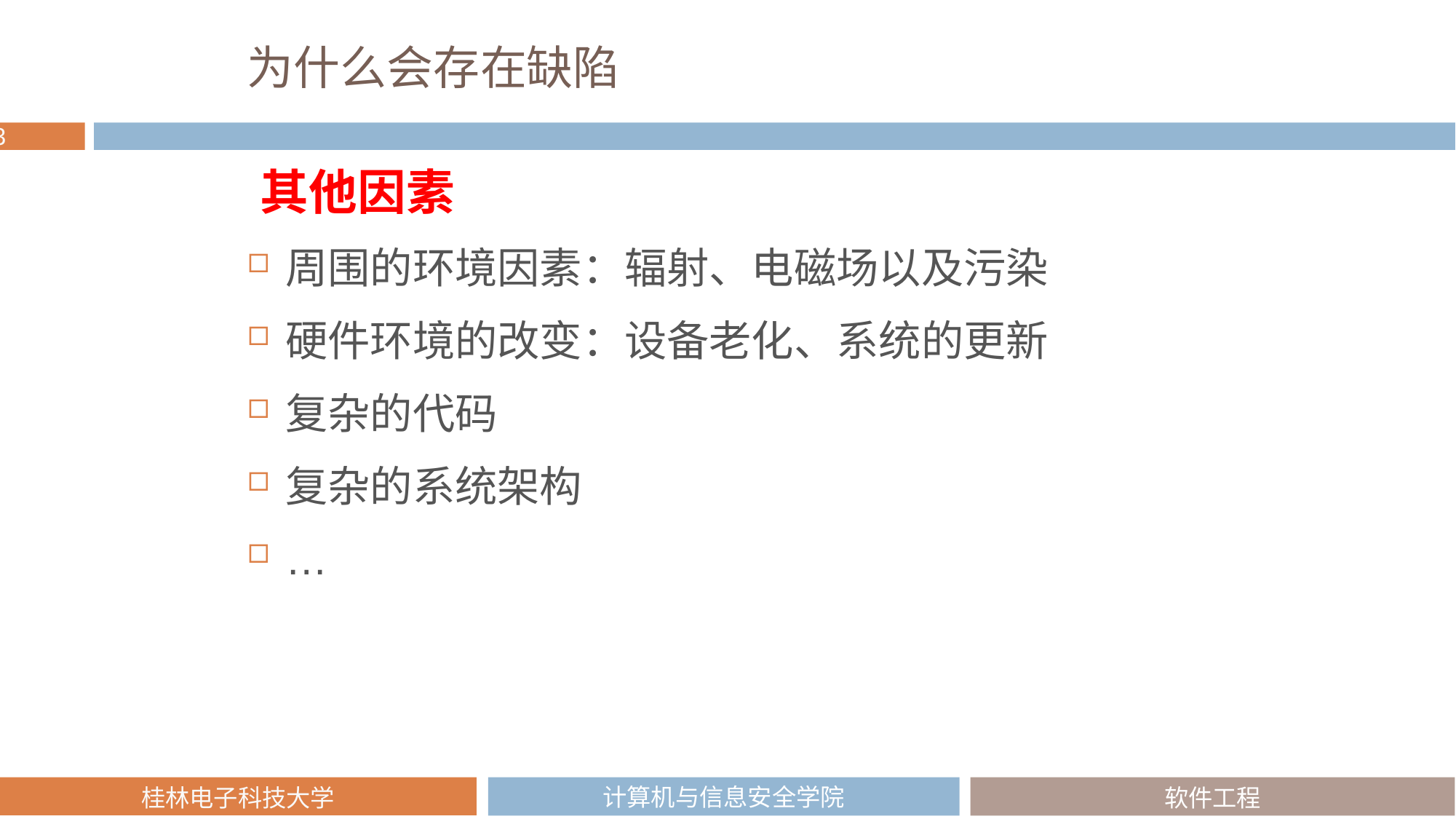

# 为什么会存在缺陷
其他因素
周围的环境因素：辐射、电磁场以及污染
硬件环境的改变：设备老化、系统的更新
复杂的代码
复杂的系统架构
…